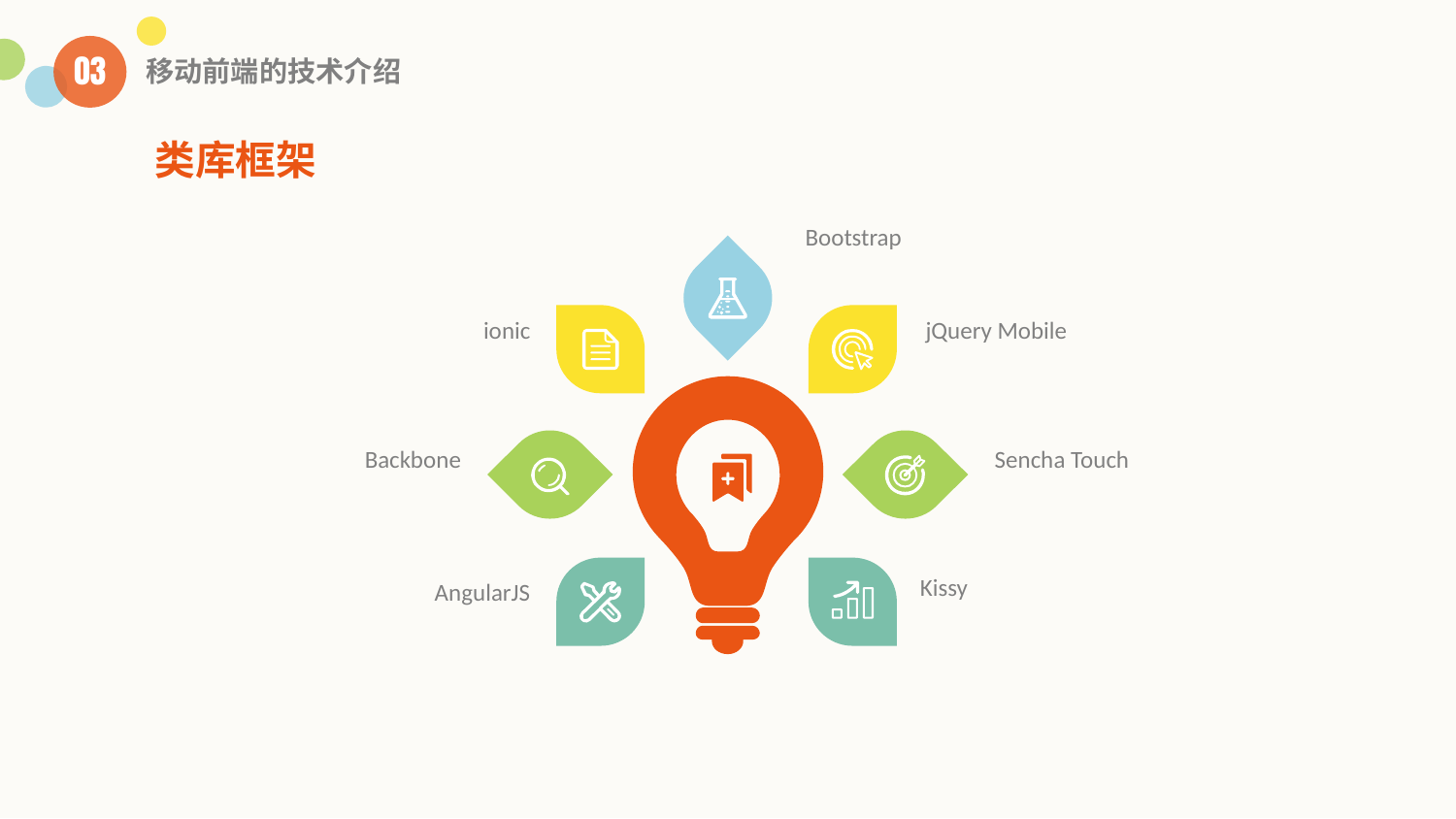

03
移动前端的技术介绍

类库框架
 Bootstrap

ionic
jQuery Mobile

Backbone
Sencha Touch

Kissy
AngularJS